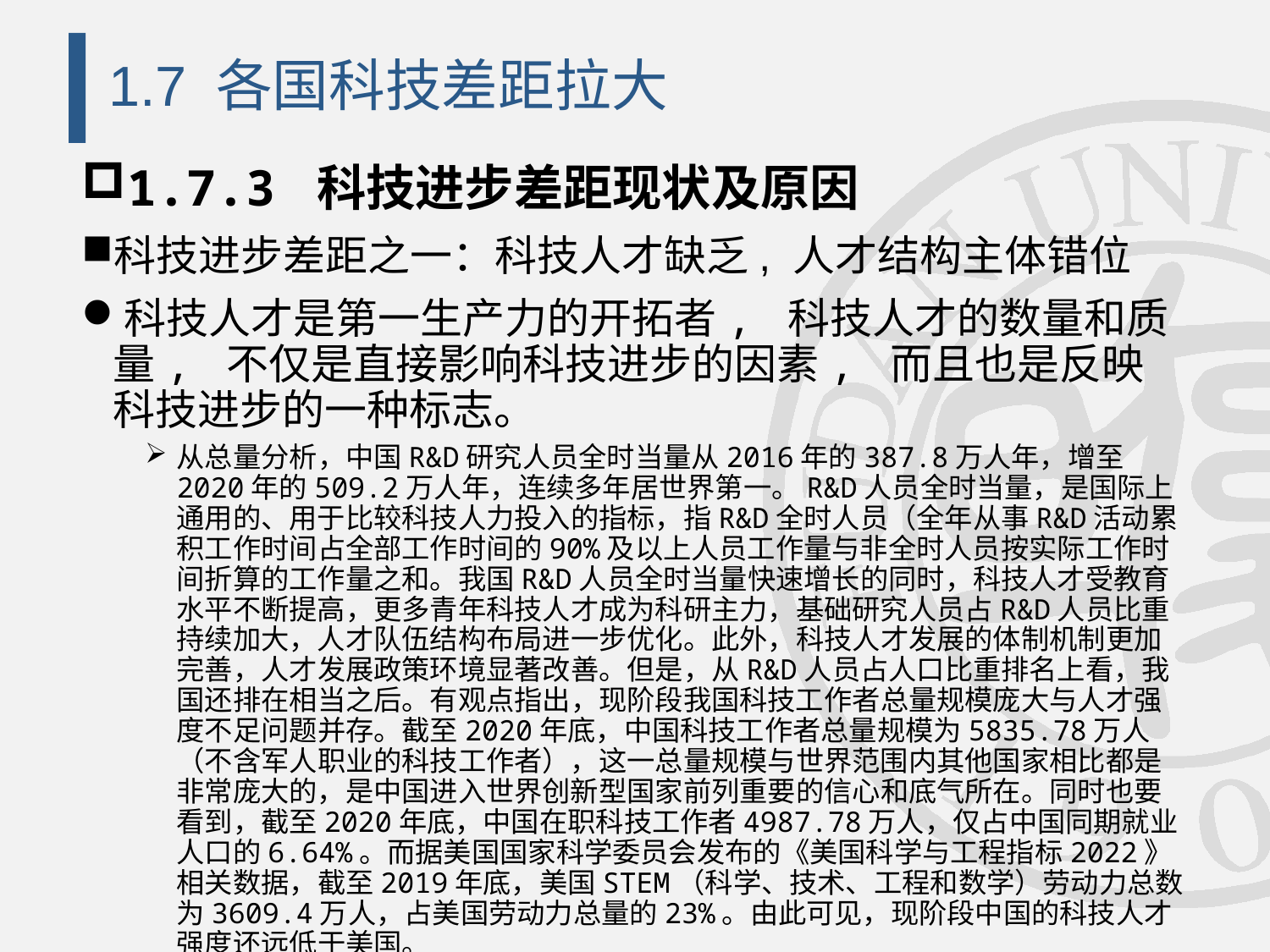

# 1.7 各国科技差距拉大
1.7.3 科技进步差距现状及原因
科技进步差距之一：科技人才缺乏, 人才结构主体错位
科技人才是第一生产力的开拓者, 科技人才的数量和质量, 不仅是直接影响科技进步的因素, 而且也是反映科技进步的一种标志。
从总量分析，中国R&D研究人员全时当量从2016年的387.8万人年，增至2020年的509.2万人年，连续多年居世界第一。R&D人员全时当量，是国际上通用的、用于比较科技人力投入的指标，指R&D全时人员（全年从事R&D活动累积工作时间占全部工作时间的90%及以上人员工作量与非全时人员按实际工作时间折算的工作量之和。我国R&D人员全时当量快速增长的同时，科技人才受教育水平不断提高，更多青年科技人才成为科研主力，基础研究人员占R&D人员比重持续加大，人才队伍结构布局进一步优化。此外，科技人才发展的体制机制更加完善，人才发展政策环境显著改善。但是，从R&D人员占人口比重排名上看，我国还排在相当之后。有观点指出，现阶段我国科技工作者总量规模庞大与人才强度不足问题并存。截至2020年底，中国科技工作者总量规模为5835.78万人（不含军人职业的科技工作者），这一总量规模与世界范围内其他国家相比都是非常庞大的，是中国进入世界创新型国家前列重要的信心和底气所在。同时也要看到，截至2020年底，中国在职科技工作者4987.78万人，仅占中国同期就业人口的6.64%。而据美国国家科学委员会发布的《美国科学与工程指标2022》相关数据，截至2019年底，美国STEM（科学、技术、工程和数学）劳动力总数为3609.4万人，占美国劳动力总量的23%。由此可见，现阶段中国的科技人才强度还远低于美国。